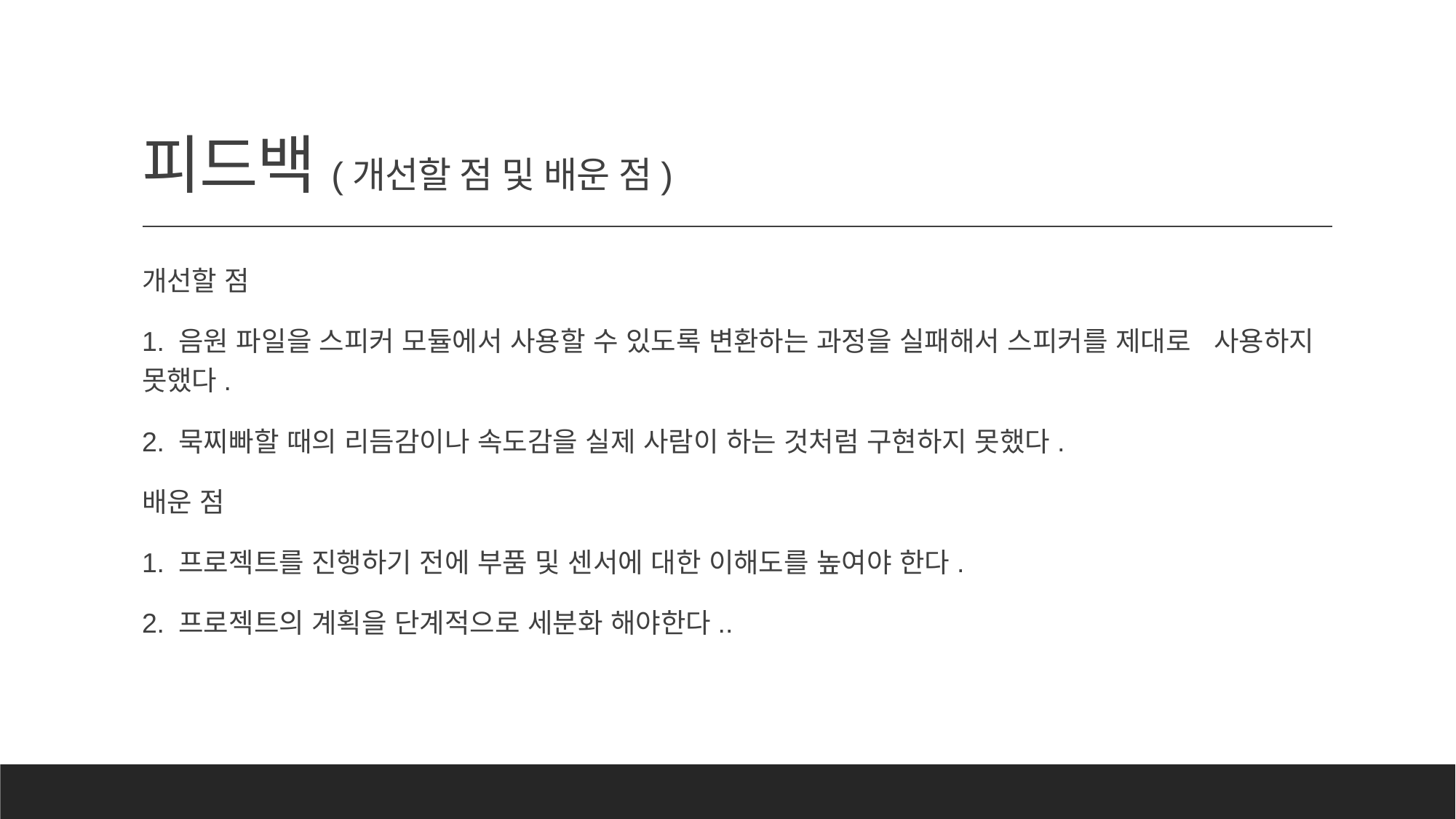

# 피드백(개선할 점 및 배운 점)
개선할 점
1. 음원 파일을 스피커 모듈에서 사용할 수 있도록 변환하는 과정을 실패해서 스피커를 제대로   사용하지 못했다.
2. 묵찌빠할 때의 리듬감이나 속도감을 실제 사람이 하는 것처럼 구현하지 못했다.
배운 점
1. 프로젝트를 진행하기 전에 부품 및 센서에 대한 이해도를 높여야 한다.
2. 프로젝트의 계획을 단계적으로 세분화 해야한다..